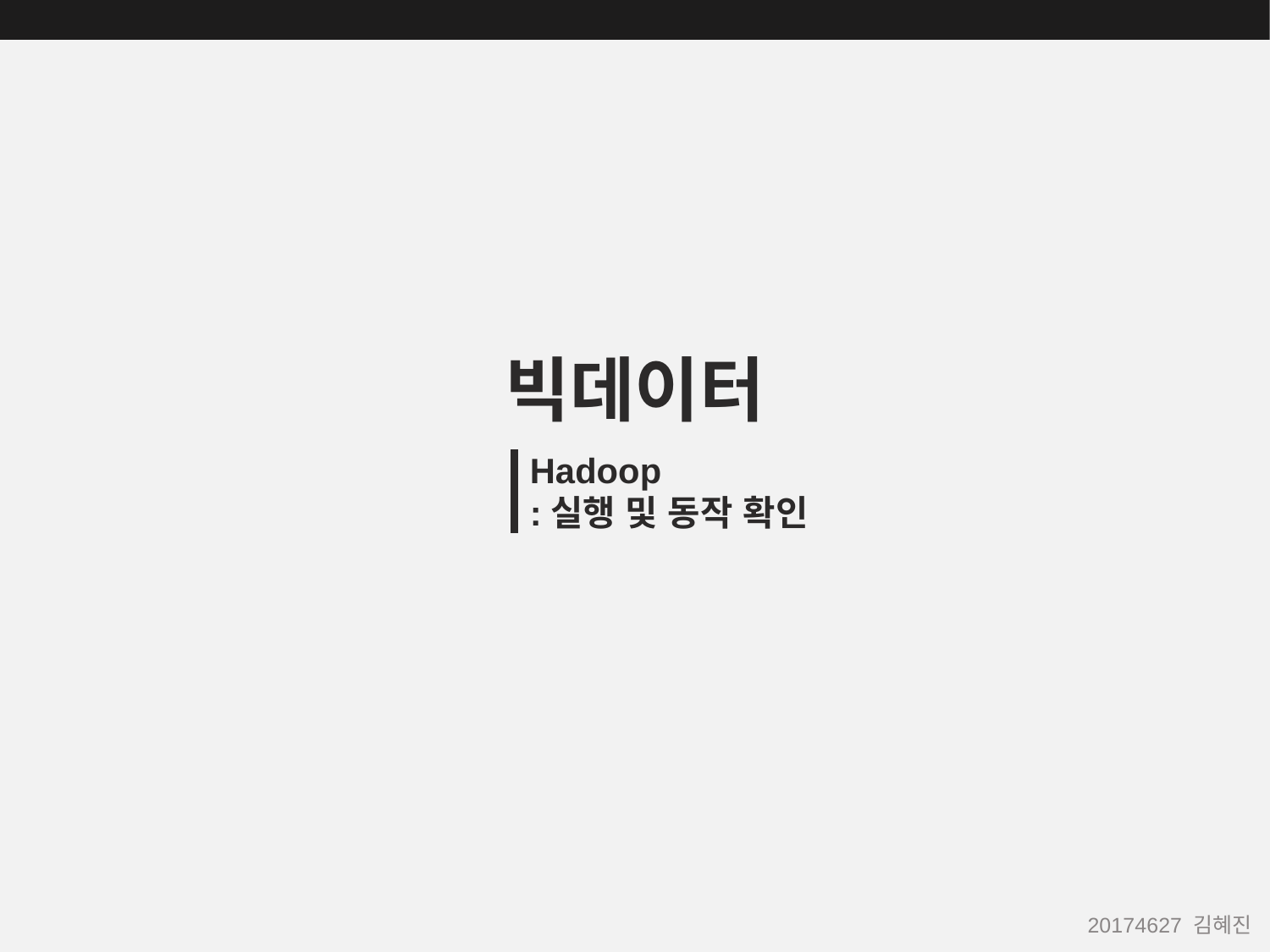

빅데이터
Hadoop
:실행 및 동작 확인

20174627 김혜진